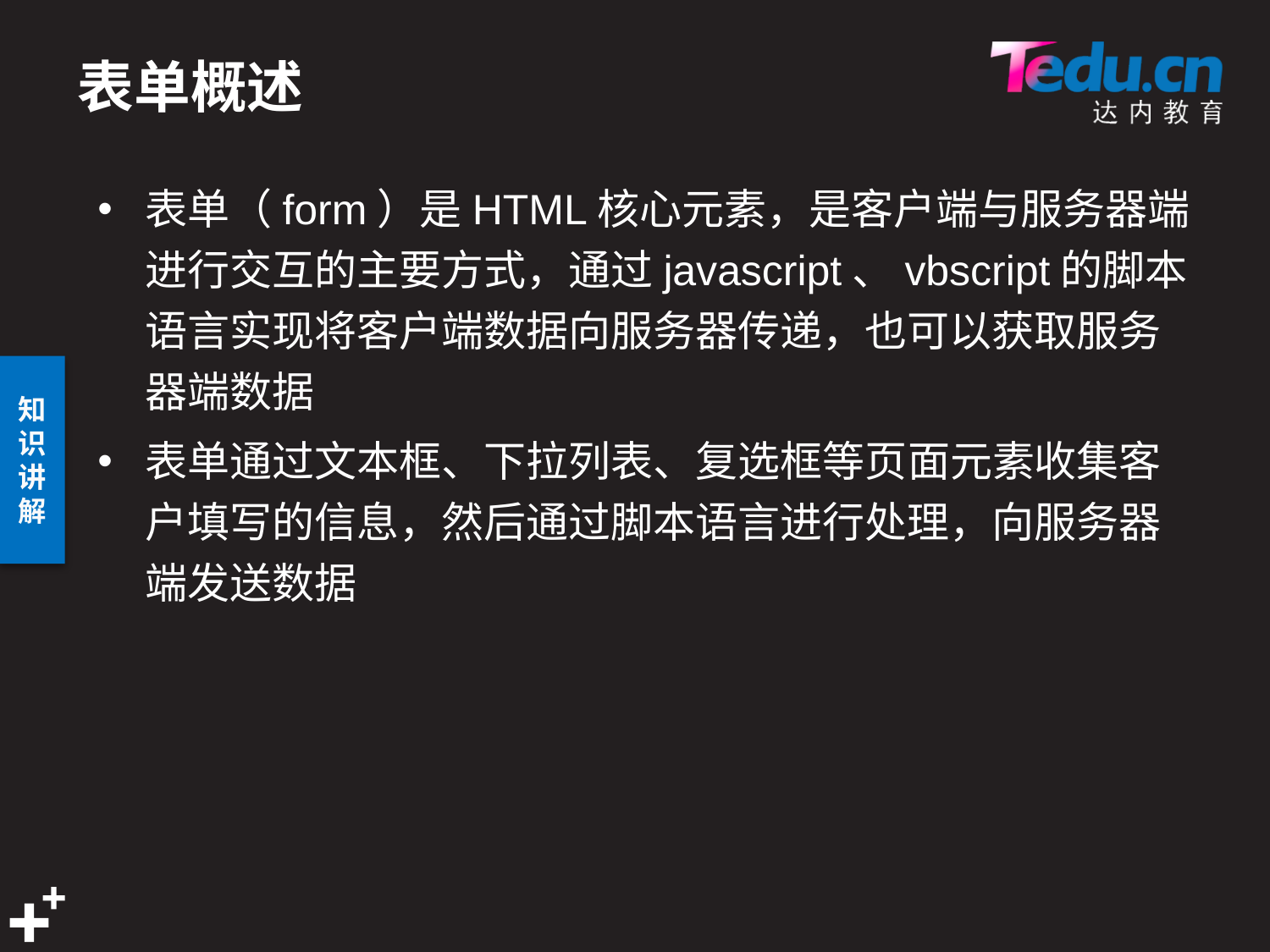

# 表单概述
表单（form）是HTML核心元素，是客户端与服务器端进行交互的主要方式，通过javascript、vbscript的脚本语言实现将客户端数据向服务器传递，也可以获取服务器端数据
表单通过文本框、下拉列表、复选框等页面元素收集客户填写的信息，然后通过脚本语言进行处理，向服务器端发送数据